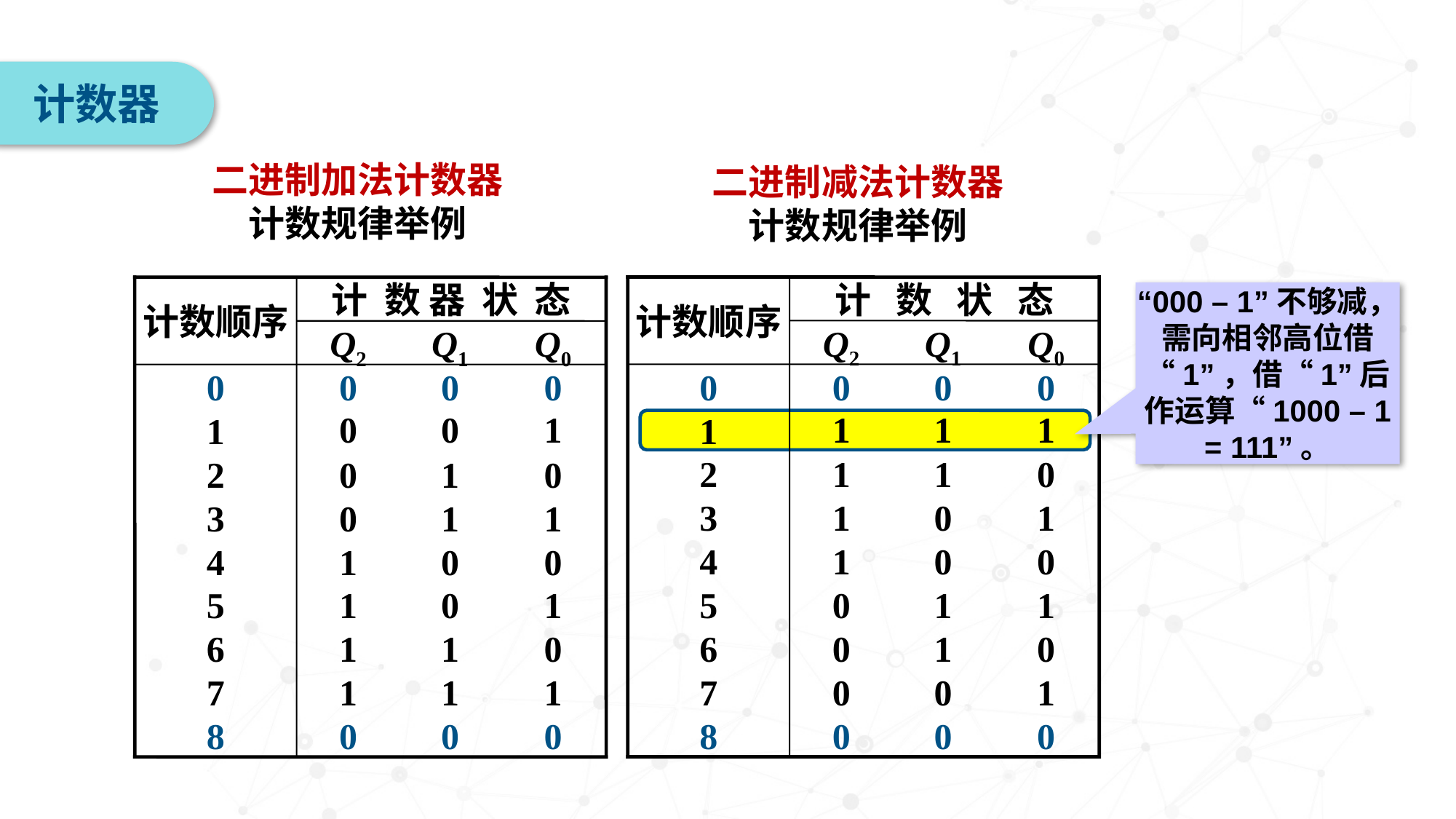

计数器
二进制加法计数器
计数规律举例
二进制减法计数器
计数规律举例
计数顺序

计   数   状   态

Q2

Q1
Q0

0
0
0
0
1
1
1
1
2
1
1
0
3
1
0
1
4
1
0
0
5
0
1
1
6
0
1
0
7
0
0
1
8
0
0
0
计数顺序

计  数 器  状  态

Q2

Q1
Q0

“000 – 1”不够减，需向相邻高位借“1”，借“1”后作运算“1000 – 1 = 111”。
0
0
0
0
0
0
1
1

2
0
1
0
3
0
1
1
4
1
0
0
5
1
0
1
6
1
1
0
7
1
1
1
8
0
0
0
37